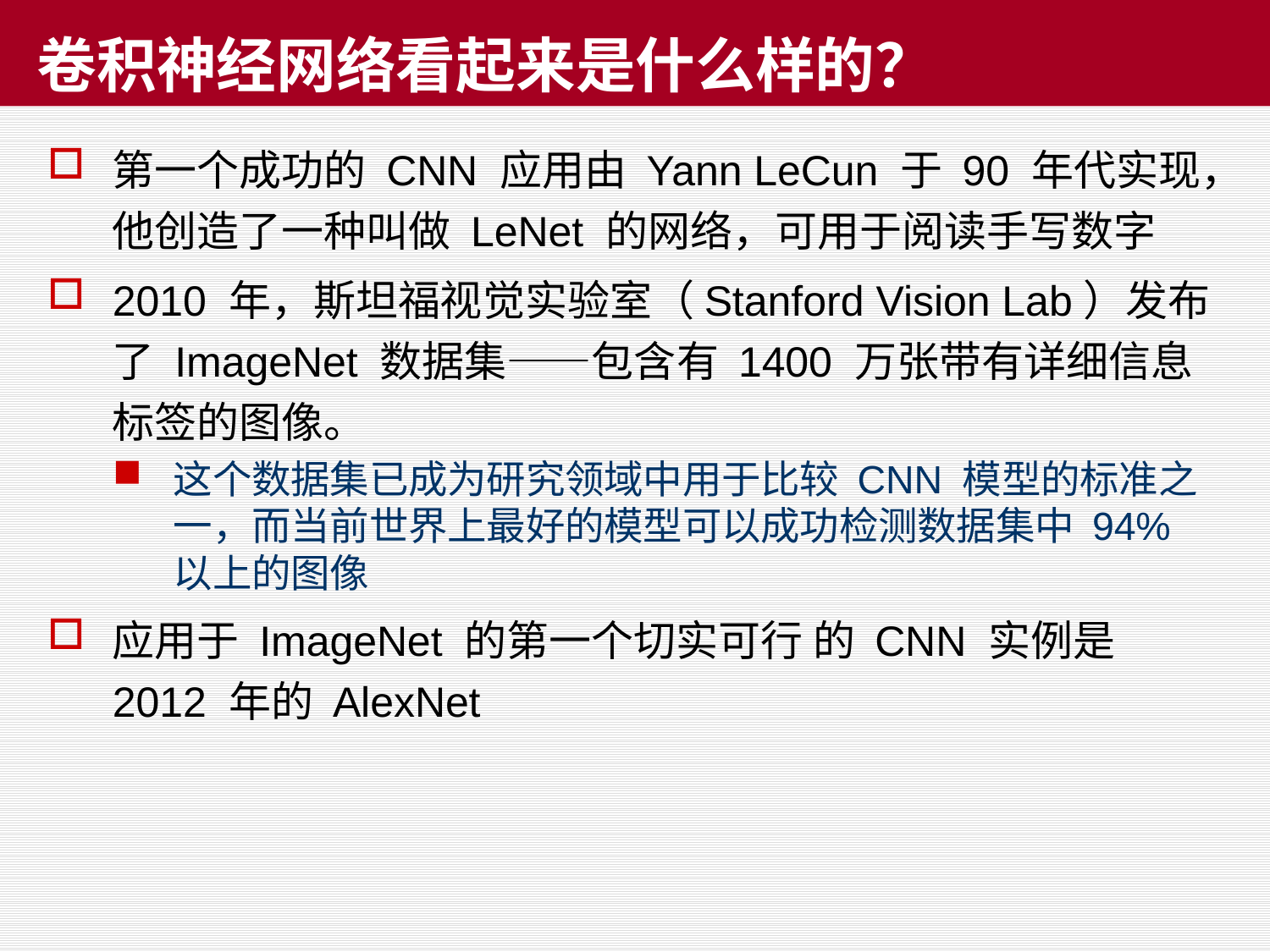

# 卷积神经网络看起来是什么样的？
第一个成功的 CNN 应用由 Yann LeCun 于 90 年代实现，他创造了一种叫做 LeNet 的网络，可用于阅读手写数字
2010 年，斯坦福视觉实验室（Stanford Vision Lab）发布了 ImageNet 数据集——包含有 1400 万张带有详细信息标签的图像。
这个数据集已成为研究领域中用于比较 CNN 模型的标准之一，而当前世界上最好的模型可以成功检测数据集中 94% 以上的图像
应用于 ImageNet 的第一个切实可行 的 CNN 实例是 2012 年的 AlexNet